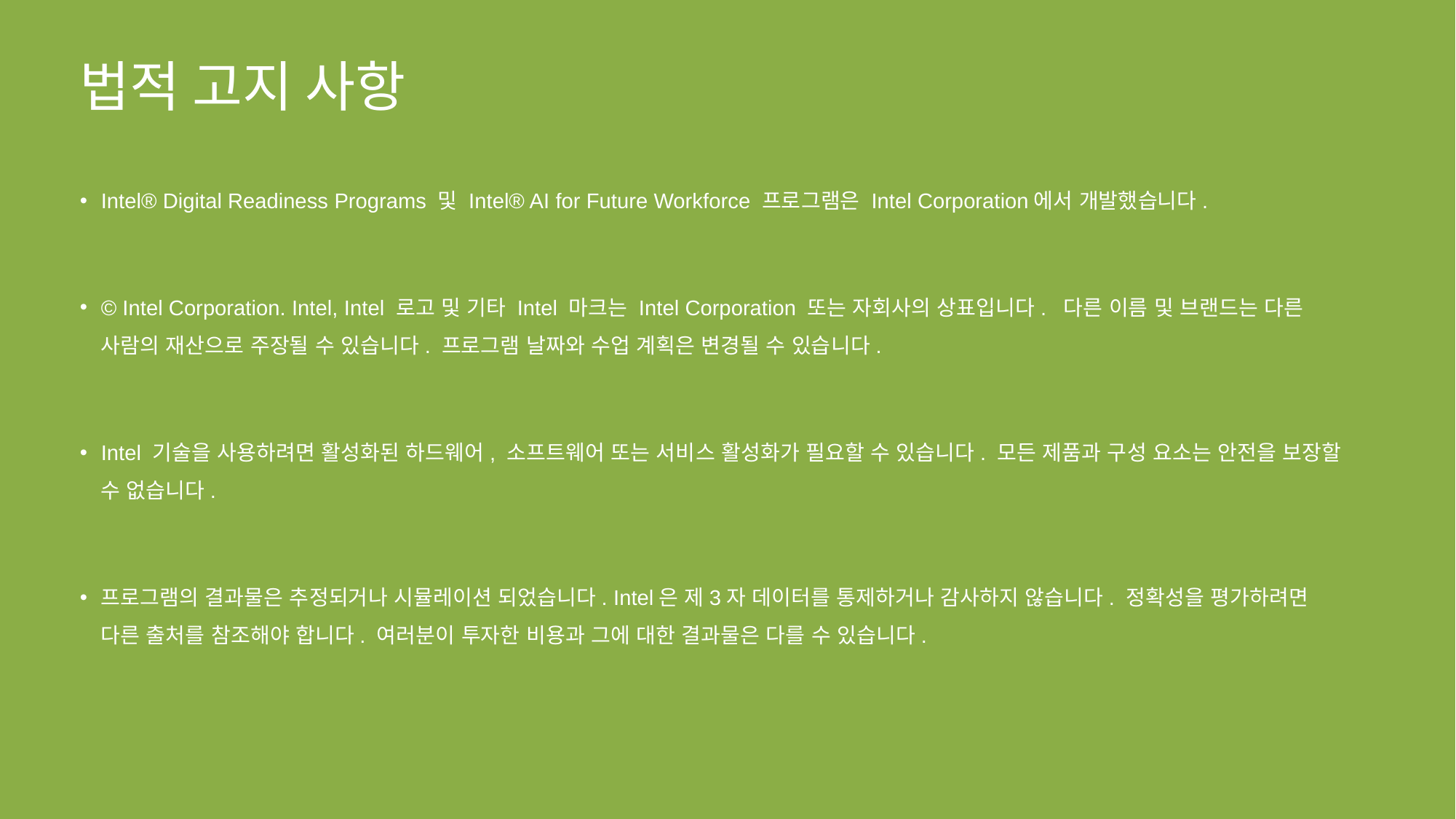

# Legal Disclaimers
법적 고지 사항
The Intel® Digital Readiness Programs and Intel® AI for Future Workforce program are developed by Intel Corporation.

© Intel Corporation.  Intel, the Intel logo, and other Intel marks are trademarks of Intel Corporation or its subsidiaries.  Other names and brands may be claimed as the property of others. All rights reserved. Program dates and lesson plans are subject to change.

Intel technologies may require enabled hardware, software, or service activation.

No product or component can be absolutely secure.

Results have been estimated or simulated.

Intel does not control or audit third-party data.  You should consult other sources to evaluate accuracy.

Your costs and results may vary.
Intel® Digital Readiness Programs 및 Intel® AI for Future Workforce 프로그램은 Intel Corporation에서 개발했습니다.

© Intel Corporation. Intel, Intel 로고 및 기타 Intel 마크는 Intel Corporation 또는 자회사의 상표입니다.  다른 이름 및 브랜드는 다른 사람의 재산으로 주장될 수 있습니다. 프로그램 날짜와 수업 계획은 변경될 수 있습니다.

Intel 기술을 사용하려면 활성화된 하드웨어, 소프트웨어 또는 서비스 활성화가 필요할 수 있습니다. 모든 제품과 구성 요소는 안전을 보장할 수 없습니다.

프로그램의 결과물은 추정되거나 시뮬레이션 되었습니다. Intel은 제3자 데이터를 통제하거나 감사하지 않습니다. 정확성을 평가하려면 다른 출처를 참조해야 합니다. 여러분이 투자한 비용과 그에 대한 결과물은 다를 수 있습니다.
2